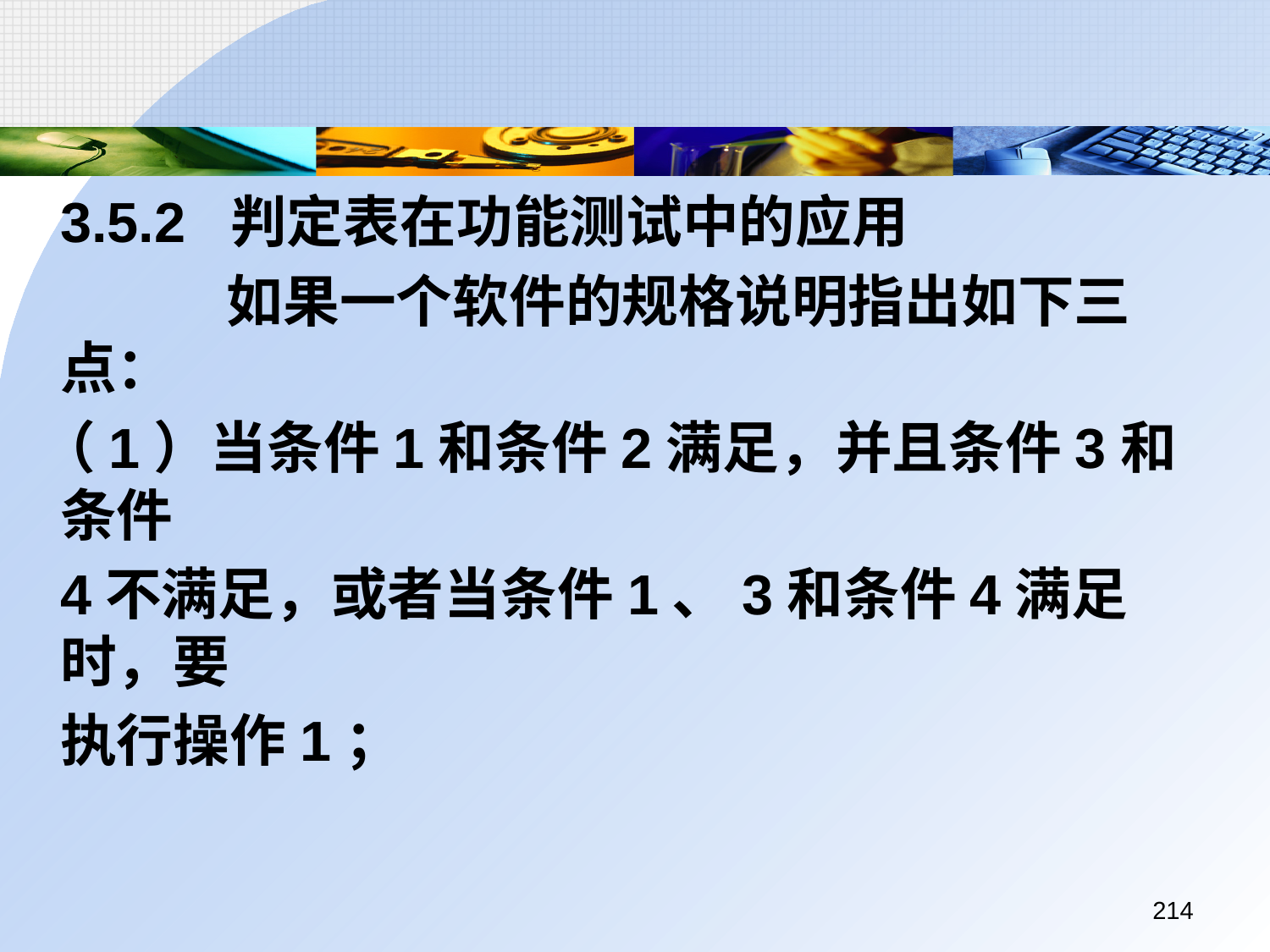

3.5.2  判定表在功能测试中的应用
		  如果一个软件的规格说明指出如下三点：
 （1）当条件1和条件2满足，并且条件3和条件
	4不满足，或者当条件1、3和条件4满足时，要
	执行操作1；
214